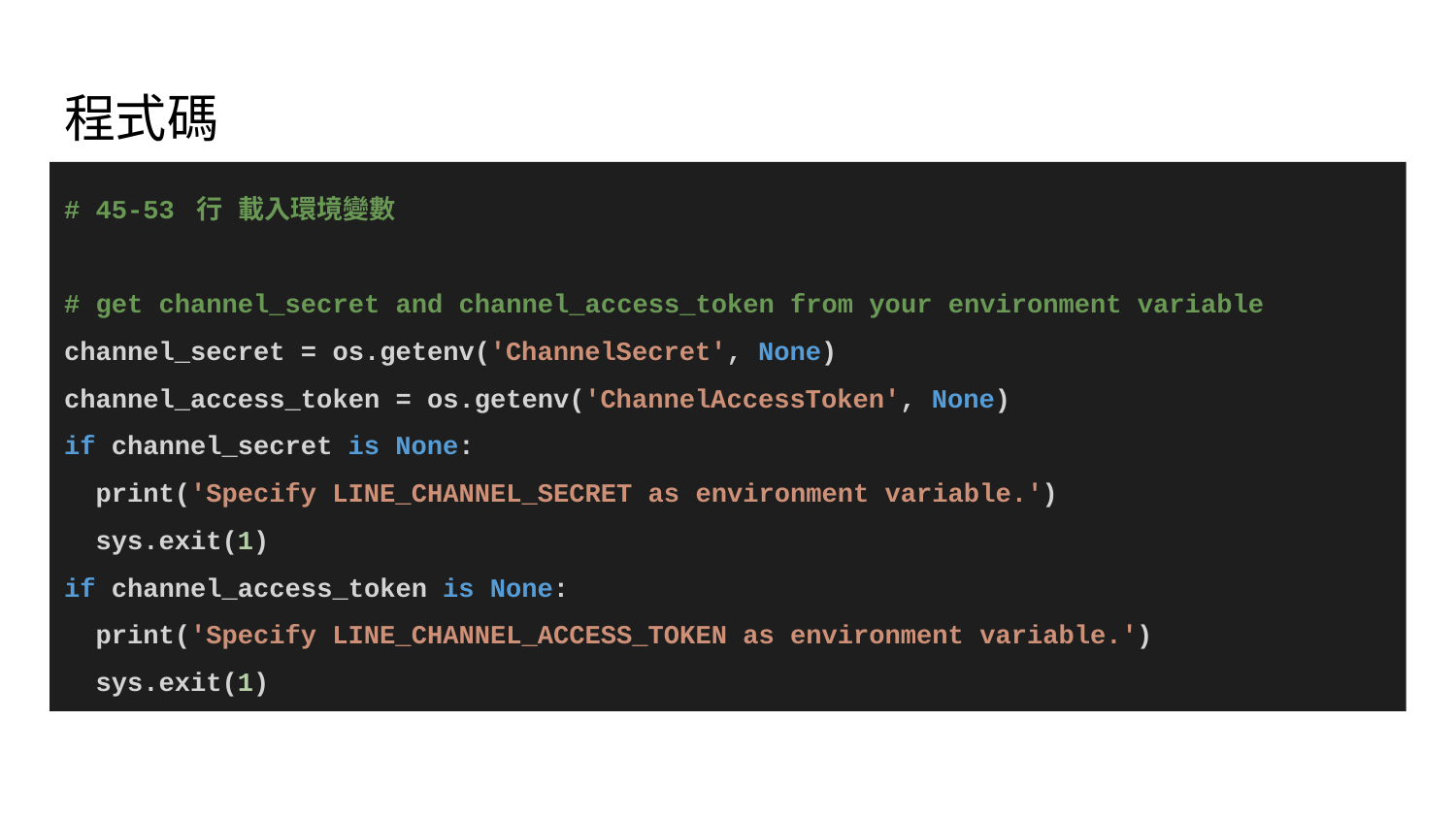

# 程式碼
# 45-53 行 載入環境變數

# get channel_secret and channel_access_token from your environment variable
channel_secret = os.getenv('ChannelSecret', None)
channel_access_token = os.getenv('ChannelAccessToken', None)
if channel_secret is None:
  print('Specify LINE_CHANNEL_SECRET as environment variable.')
  sys.exit(1)
if channel_access_token is None:
  print('Specify LINE_CHANNEL_ACCESS_TOKEN as environment variable.')
  sys.exit(1)